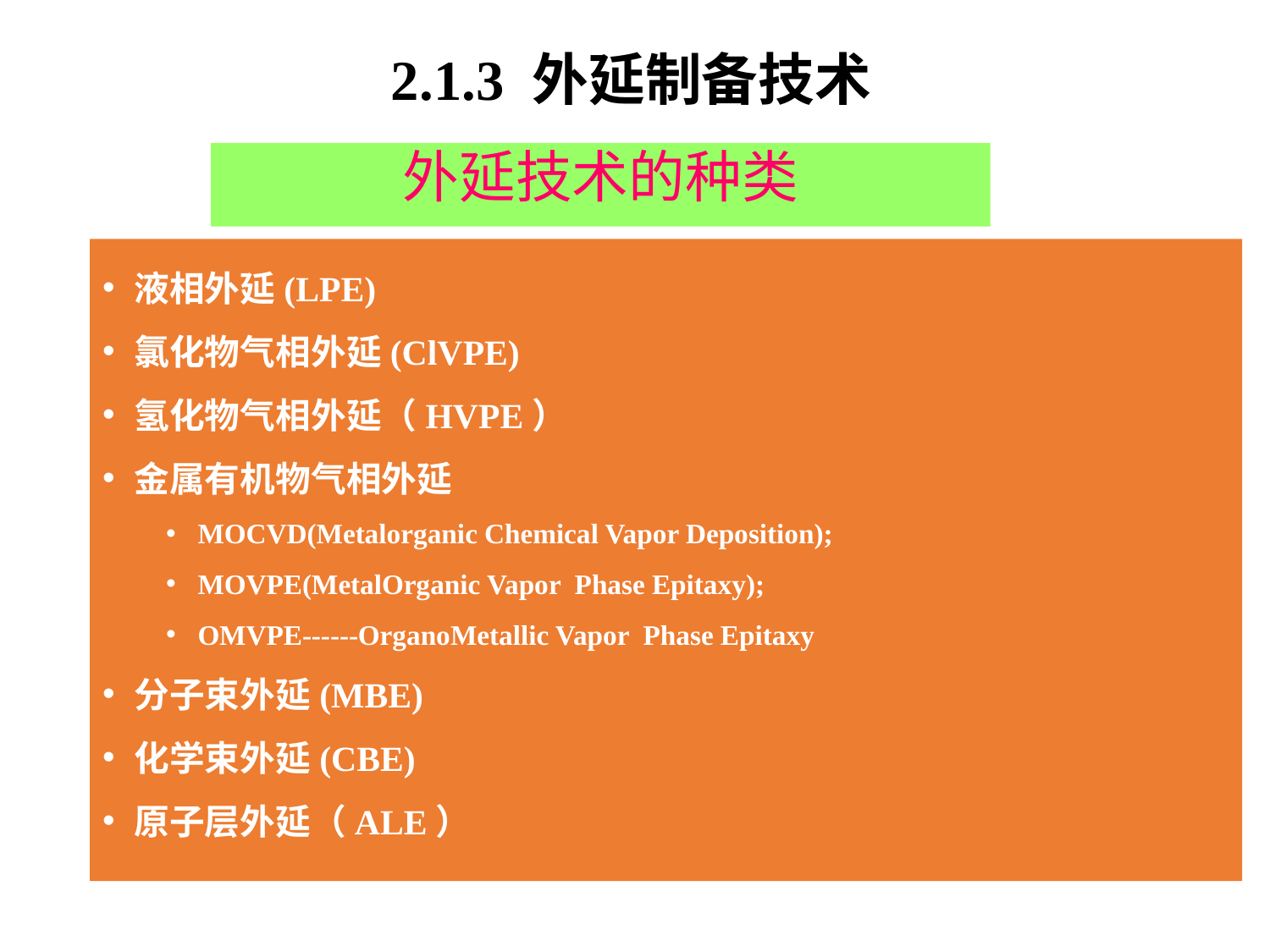

2.1.3 外延制备技术
外延技术的种类
液相外延(LPE)
氯化物气相外延(ClVPE)
氢化物气相外延（HVPE）
金属有机物气相外延
MOCVD(Metalorganic Chemical Vapor Deposition);
MOVPE(MetalOrganic Vapor  Phase Epitaxy);
OMVPE------OrganoMetallic Vapor  Phase Epitaxy
分子束外延(MBE)
化学束外延(CBE)
原子层外延（ALE）
38